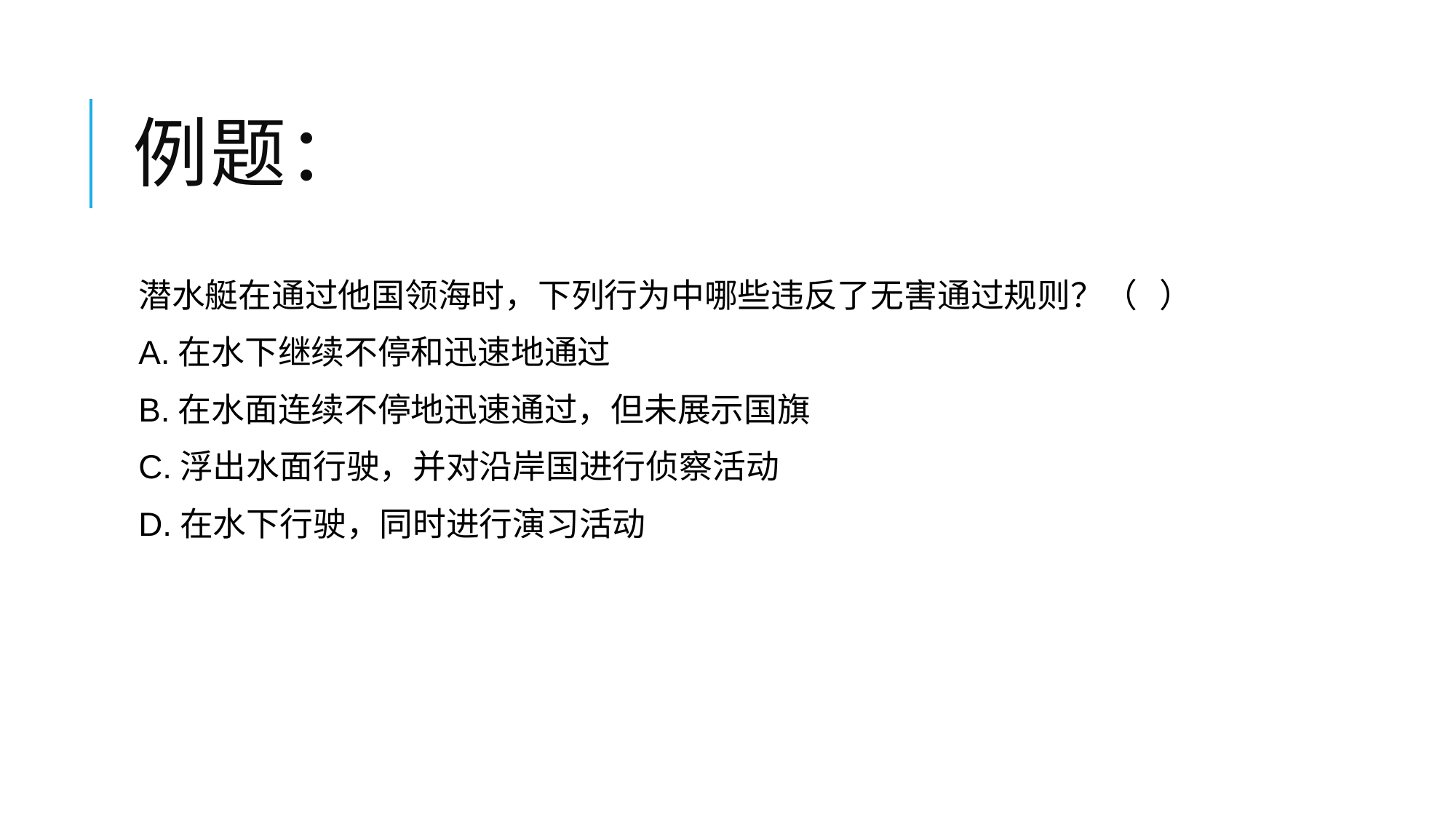

# 例题：
潜水艇在通过他国领海时，下列行为中哪些违反了无害通过规则？（   ）
A.在水下继续不停和迅速地通过
B.在水面连续不停地迅速通过，但未展示国旗
C.浮出水面行驶，并对沿岸国进行侦察活动
D.在水下行驶，同时进行演习活动